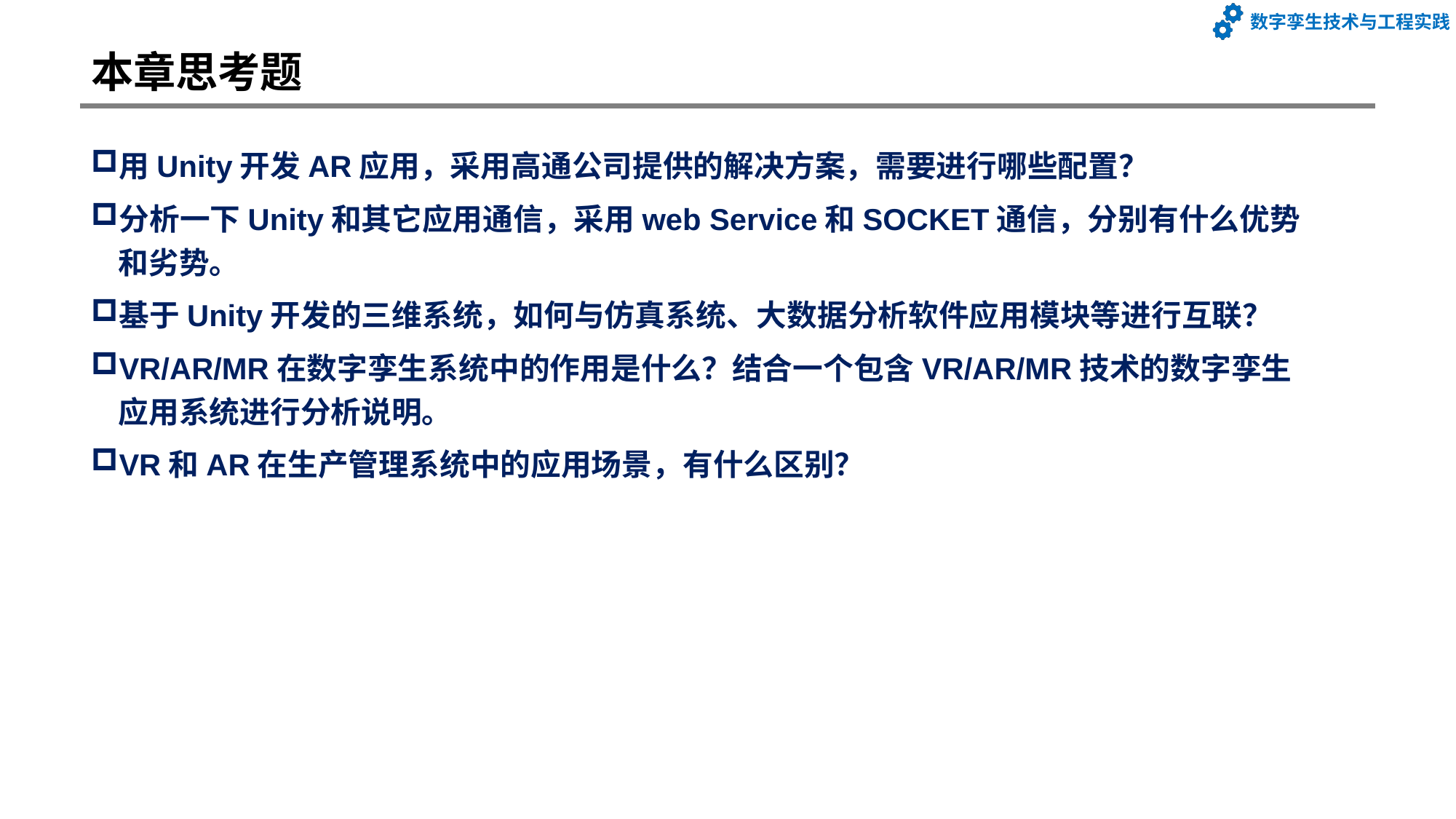

# 本章思考题
用Unity开发AR应用，采用高通公司提供的解决方案，需要进行哪些配置？
分析一下Unity和其它应用通信，采用web Service和SOCKET通信，分别有什么优势和劣势。
基于Unity开发的三维系统，如何与仿真系统、大数据分析软件应用模块等进行互联？
VR/AR/MR在数字孪生系统中的作用是什么？结合一个包含VR/AR/MR技术的数字孪生应用系统进行分析说明。
VR和AR在生产管理系统中的应用场景，有什么区别？

32